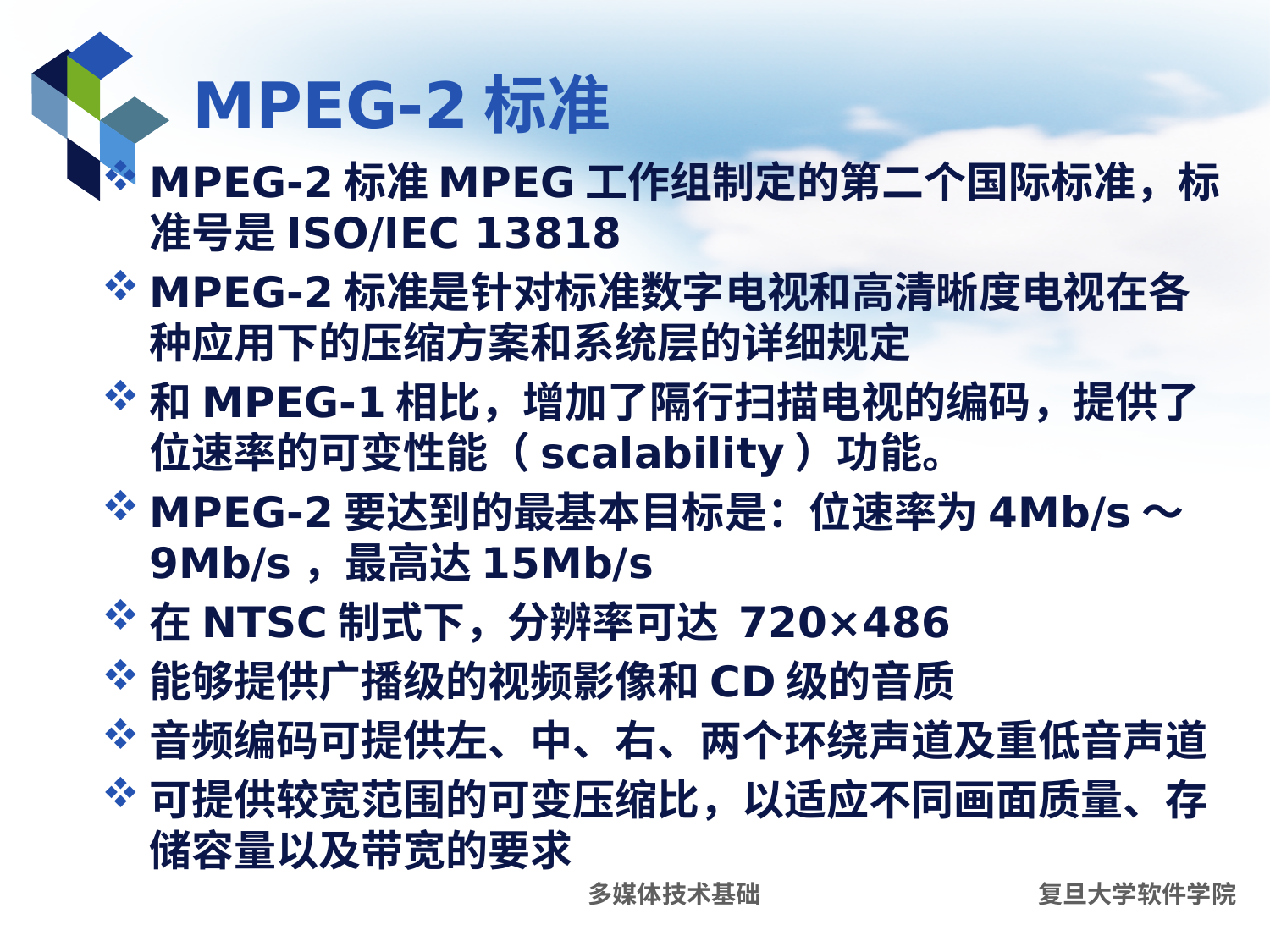

# MPEG-2标准
MPEG-2标准MPEG工作组制定的第二个国际标准，标准号是ISO/IEC 13818
MPEG-2标准是针对标准数字电视和高清晰度电视在各种应用下的压缩方案和系统层的详细规定
和MPEG-1相比，增加了隔行扫描电视的编码，提供了位速率的可变性能（scalability）功能。
MPEG-2要达到的最基本目标是：位速率为4Mb/s～9Mb/s，最高达15Mb/s
在NTSC制式下，分辨率可达 720×486
能够提供广播级的视频影像和CD级的音质
音频编码可提供左、中、右、两个环绕声道及重低音声道
可提供较宽范围的可变压缩比，以适应不同画面质量、存储容量以及带宽的要求
多媒体技术基础